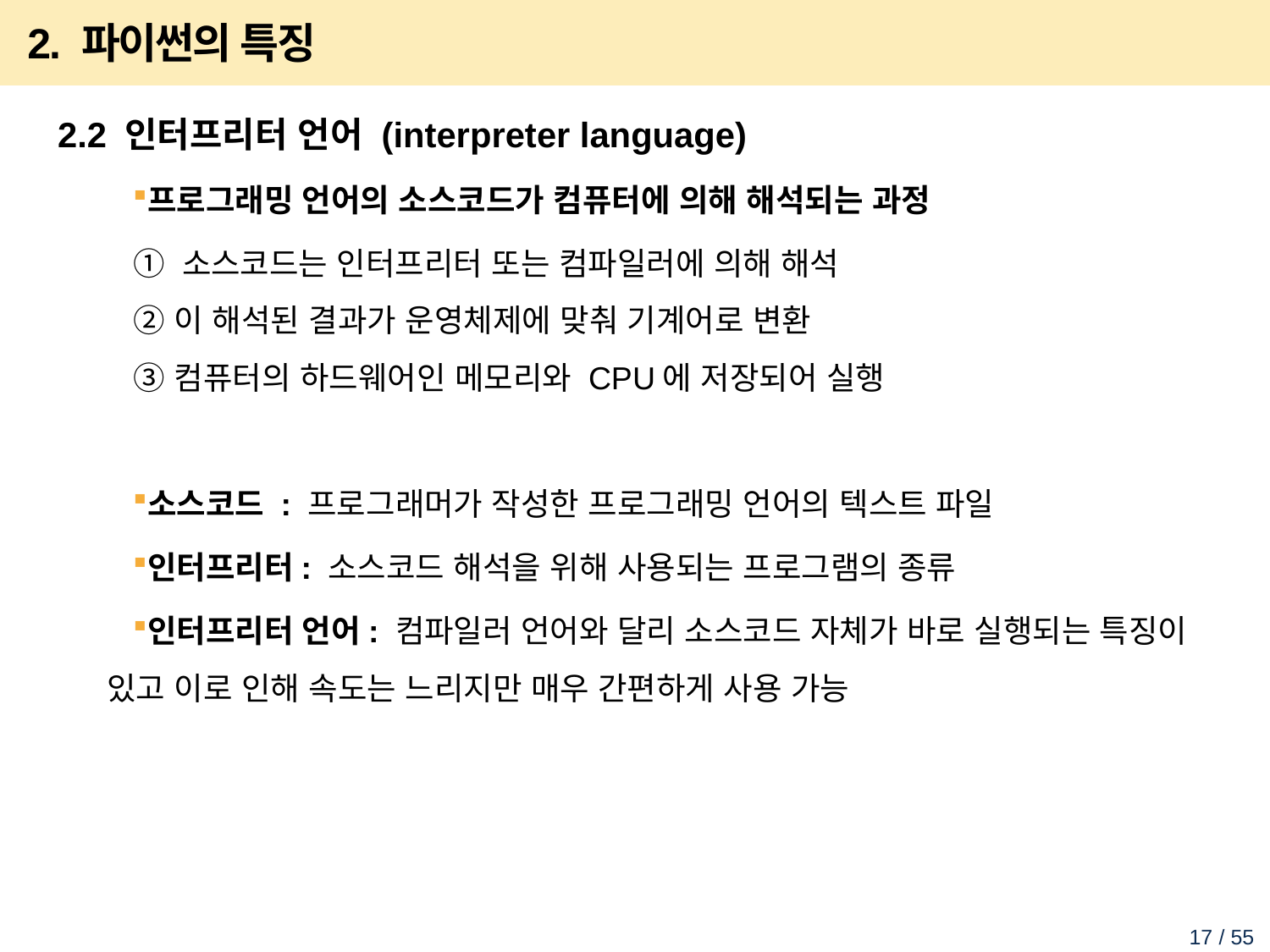

# 2. 파이썬의 특징
2.2 인터프리터 언어 (interpreter language)
프로그래밍 언어의 소스코드가 컴퓨터에 의해 해석되는 과정
   ① 소스코드는 인터프리터 또는 컴파일러에 의해 해석
   ② 이 해석된 결과가 운영체제에 맞춰 기계어로 변환
   ③ 컴퓨터의 하드웨어인 메모리와 CPU에 저장되어 실행

소스코드 : 프로그래머가 작성한 프로그래밍 언어의 텍스트 파일
인터프리터: 소스코드 해석을 위해 사용되는 프로그램의 종류
인터프리터 언어: 컴파일러 언어와 달리 소스코드 자체가 바로 실행되는 특징이 있고 이로 인해 속도는 느리지만 매우 간편하게 사용 가능